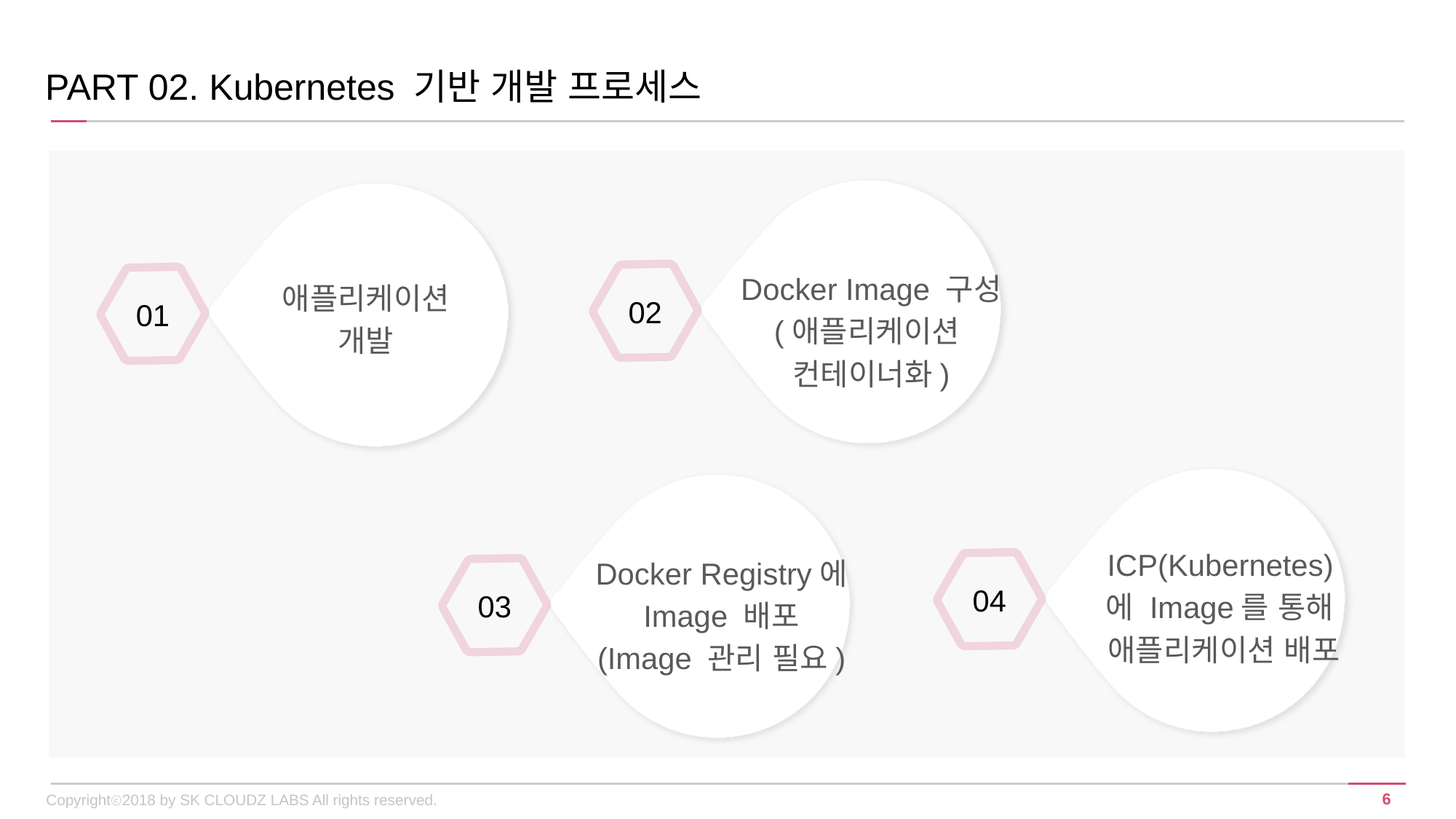

PART 02. Kubernetes 기반 개발 프로세스

Docker Image 구성 (애플리케이션
컨테이너화)
애플리케이션
개발
02
01

ICP(Kubernetes)에 Image를 통해
애플리케이션 배포

Docker Registry에 Image 배포
(Image 관리 필요)

04
03
Copyrightⓒ2018 by SK CLOUDZ LABS All rights reserved.